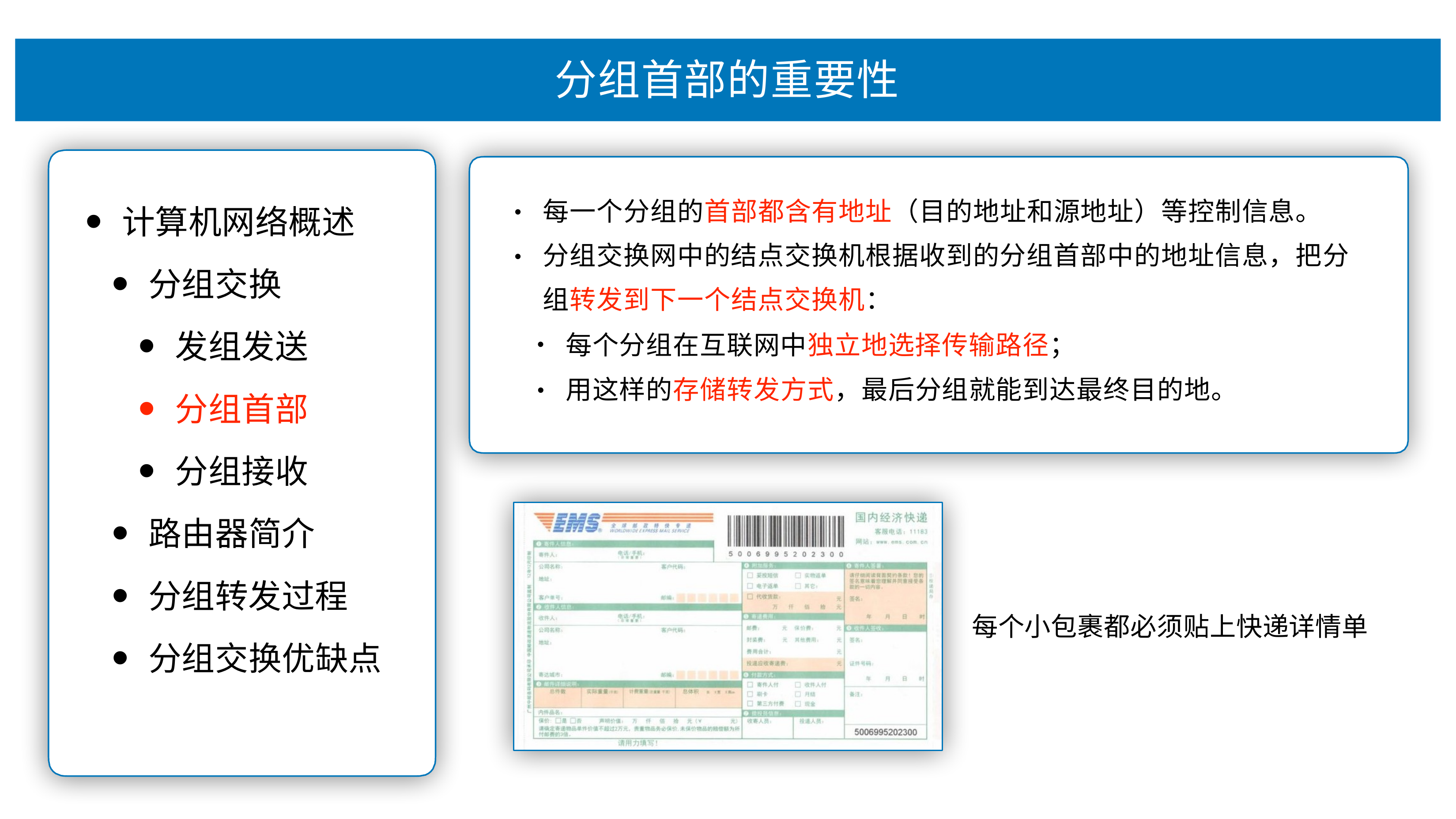

# 分组⾸部的重要性

每⼀个分组的⾸部都含有地址（⽬的地址和源地址）等控制信息。 分组交换⽹中的结点交换机根据收到的分组⾸部中的地址信息，把分 组转发到下⼀个结点交换机：
计算机⽹络概述
分组交换
发组发送
分组⾸部
分组接收
路由器简介
分组转发过程
分组交换优缺点
•
•
每个分组在互联⽹中独⽴地选择传输路径；
⽤这样的存储转发⽅式，最后分组就能到达最终⽬的地。
•

每个⼩包裹都必须贴上快递详情单